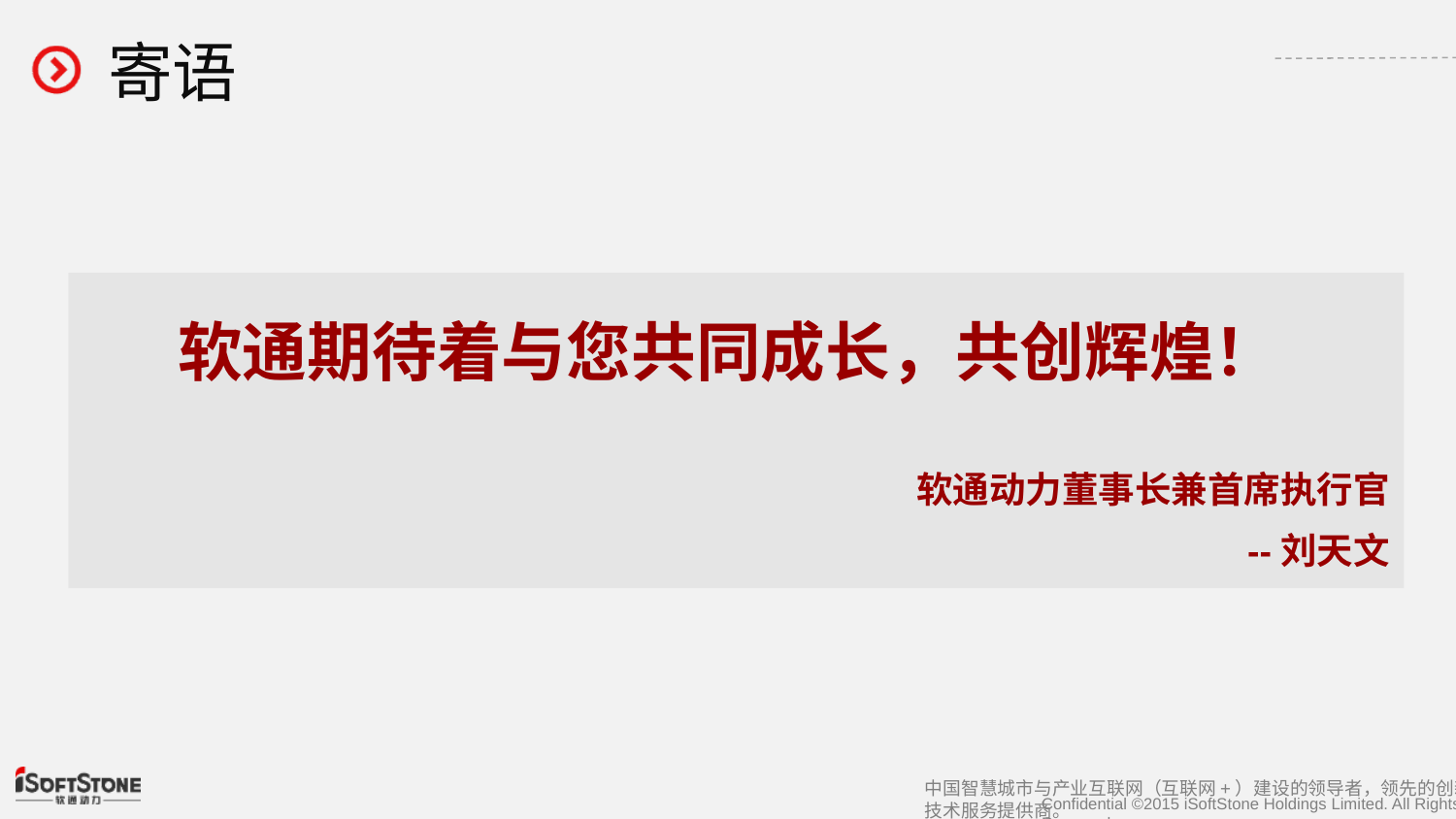

# 寄语
软通期待着与您共同成长，共创辉煌！

软通动力董事长兼首席执行官
 --刘天文